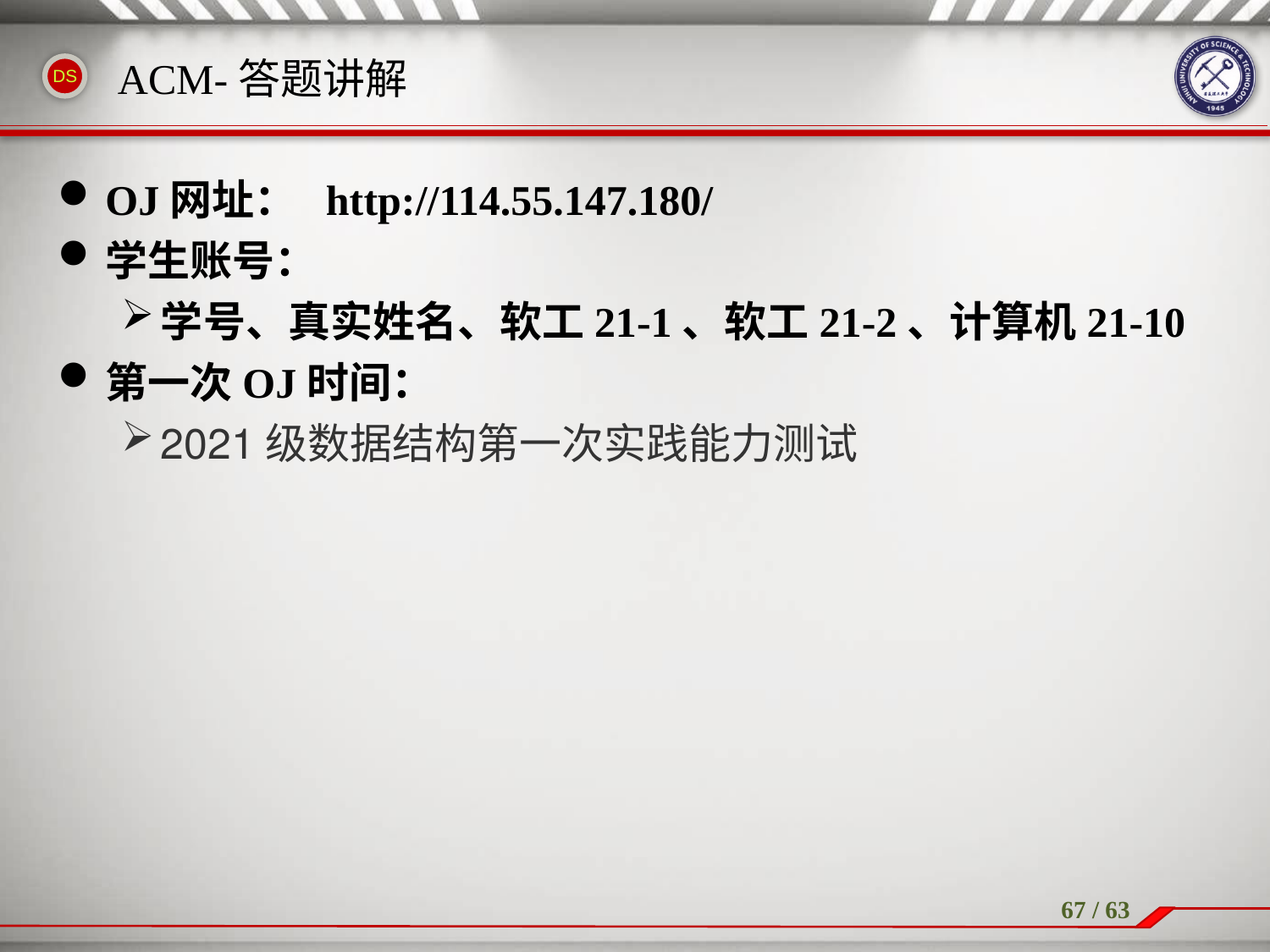

ACM-答题讲解
OJ网址：  http://114.55.147.180/
学生账号：
学号、真实姓名、软工21-1、软工21-2、计算机21-10
第一次OJ时间：
2021级数据结构第一次实践能力测试